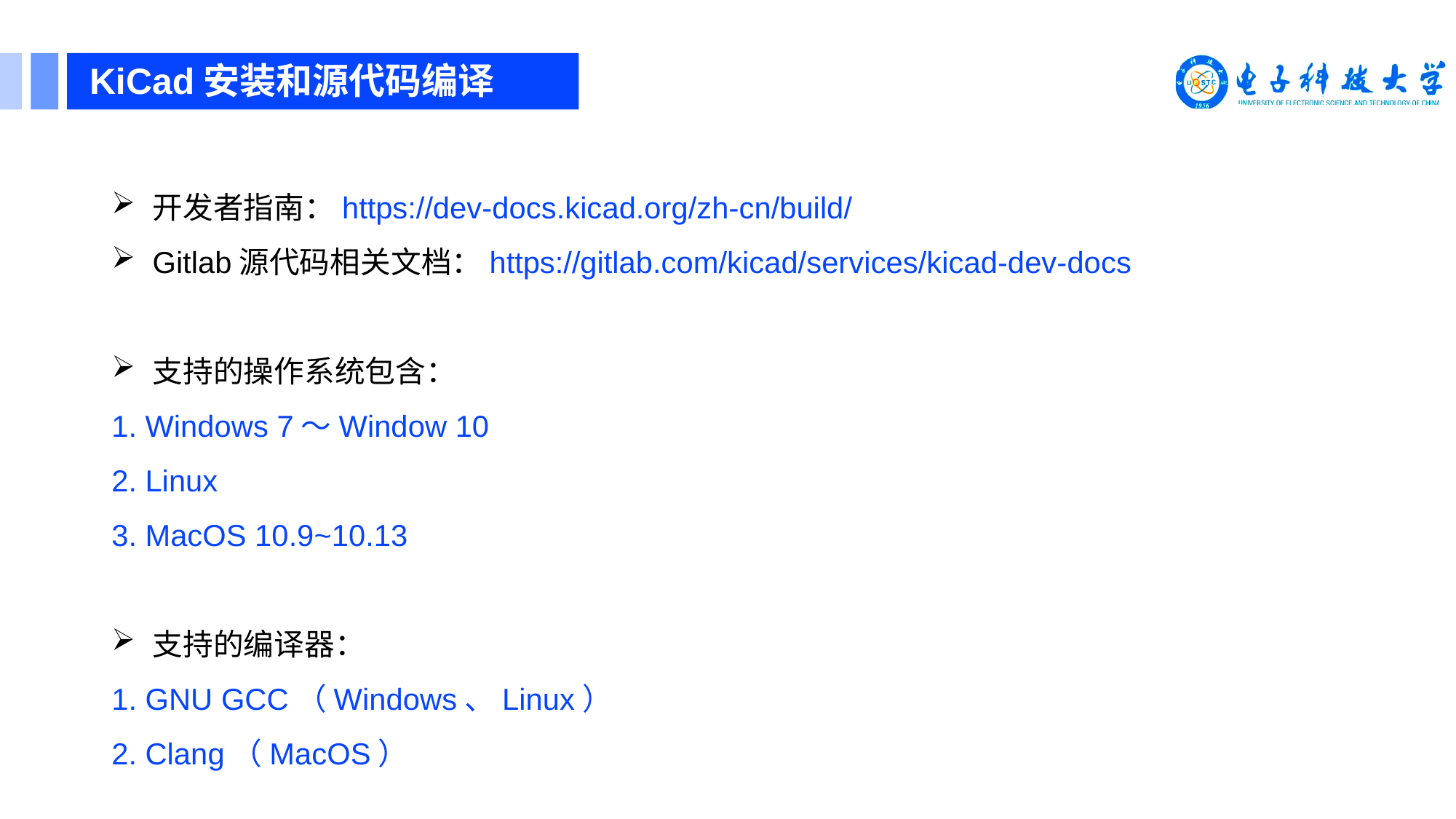

KiCad安装和源代码编译

开发者指南：https://dev-docs.kicad.org/zh-cn/build/
Gitlab源代码相关文档：https://gitlab.com/kicad/services/kicad-dev-docs

支持的操作系统包含：
1. Windows 7～Window 10
2. Linux
3. MacOS 10.9~10.13

支持的编译器：
1. GNU GCC（Windows、Linux）
2. Clang（MacOS）